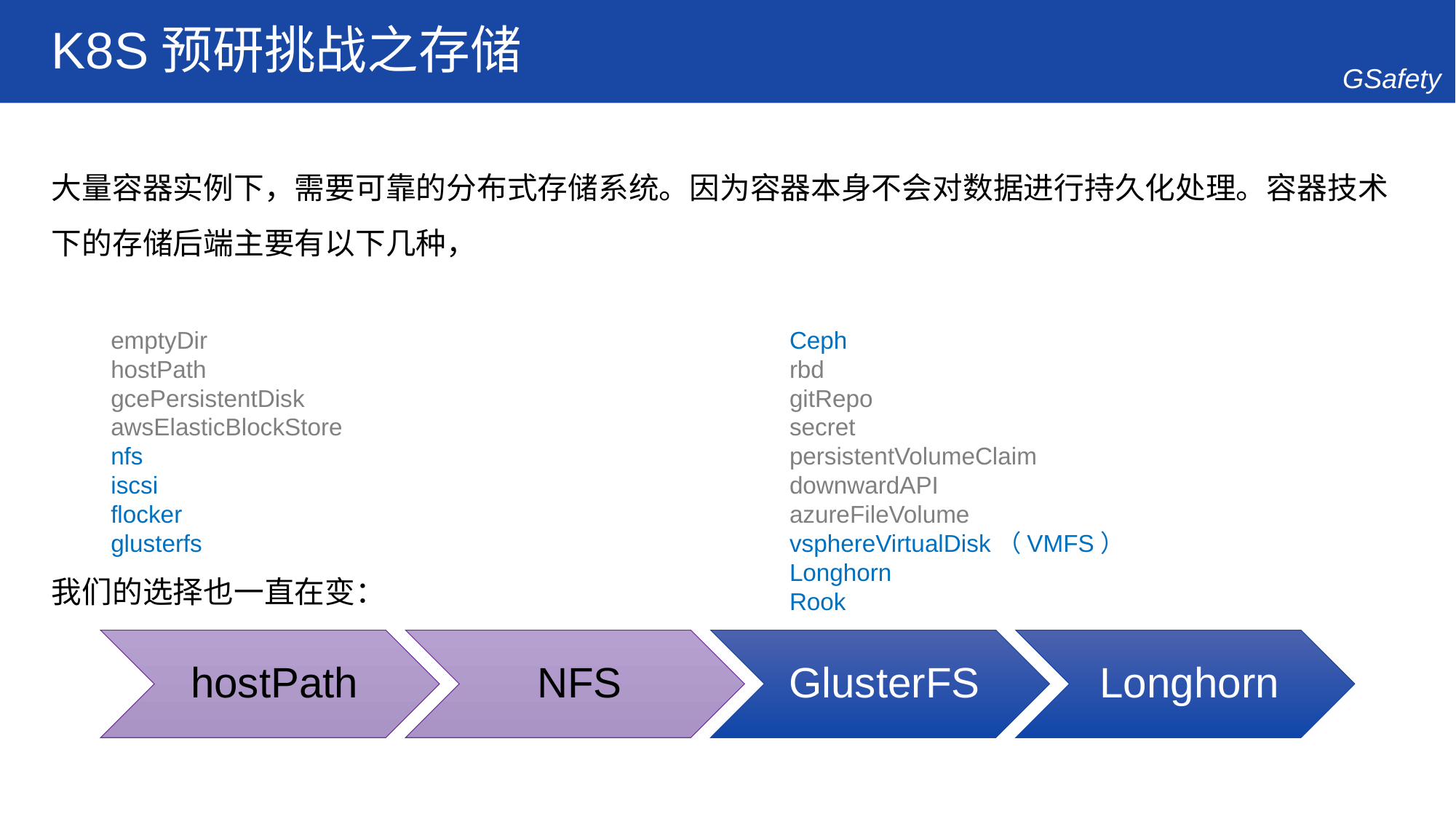

# K8S预研挑战之存储
大量容器实例下，需要可靠的分布式存储系统。因为容器本身不会对数据进行持久化处理。容器技术下的存储后端主要有以下几种，

我们的选择也一直在变：

emptyDir
hostPath
gcePersistentDisk
awsElasticBlockStore
nfs
iscsi
flocker
glusterfs
Ceph
rbd
gitRepo
secret
persistentVolumeClaim
downwardAPI
azureFileVolume
vsphereVirtualDisk（VMFS）
Longhorn
Rook

hostPath
NFS
GlusterFS
Longhorn